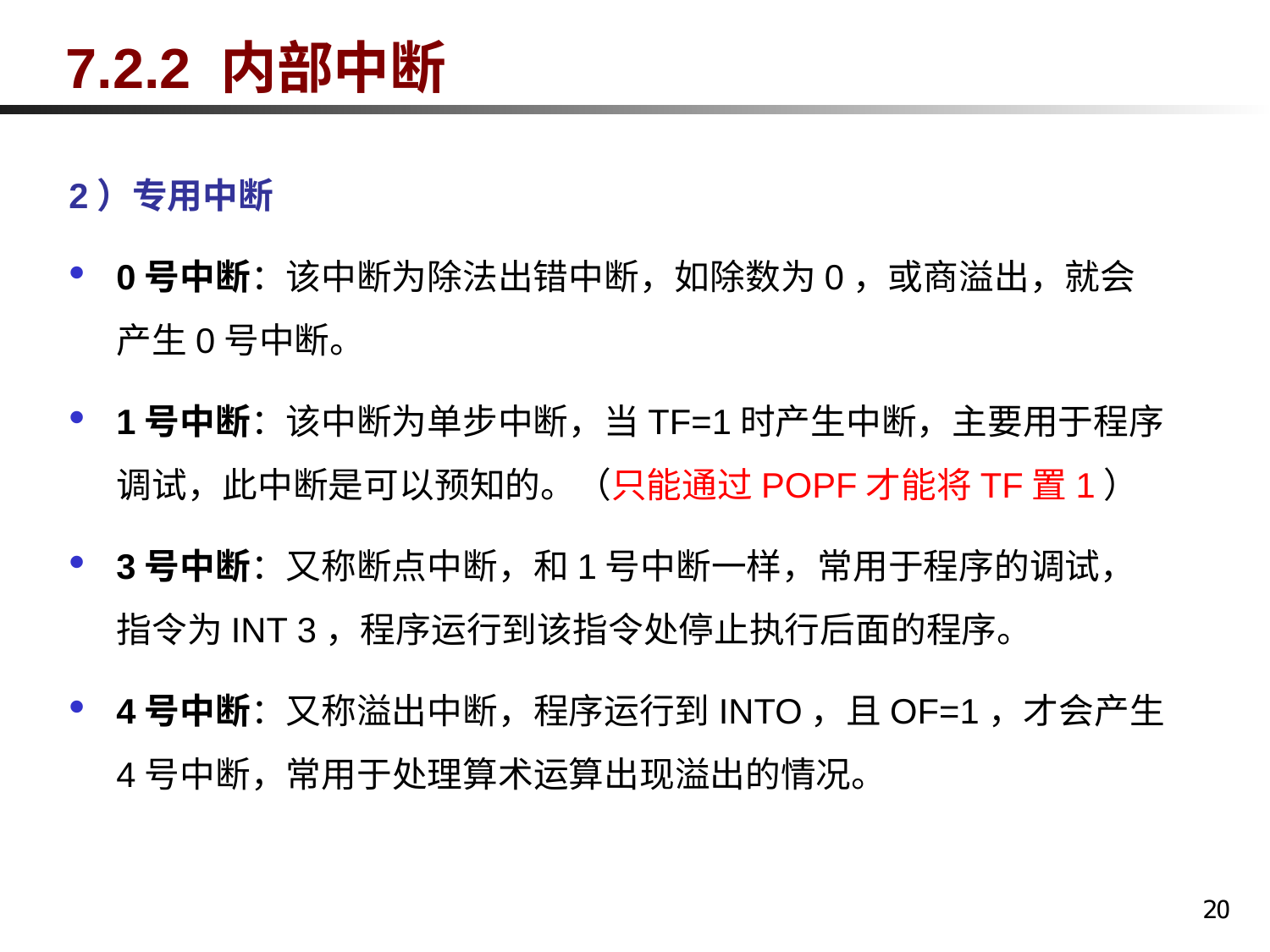

# 7.2.2 内部中断
2）专用中断
0号中断：该中断为除法出错中断，如除数为0，或商溢出，就会产生0号中断。
1号中断：该中断为单步中断，当TF=1时产生中断，主要用于程序调试，此中断是可以预知的。（只能通过POPF才能将TF置1）
3号中断：又称断点中断，和1号中断一样，常用于程序的调试，指令为INT 3，程序运行到该指令处停止执行后面的程序。
4号中断：又称溢出中断，程序运行到INTO，且OF=1，才会产生4号中断，常用于处理算术运算出现溢出的情况。

20